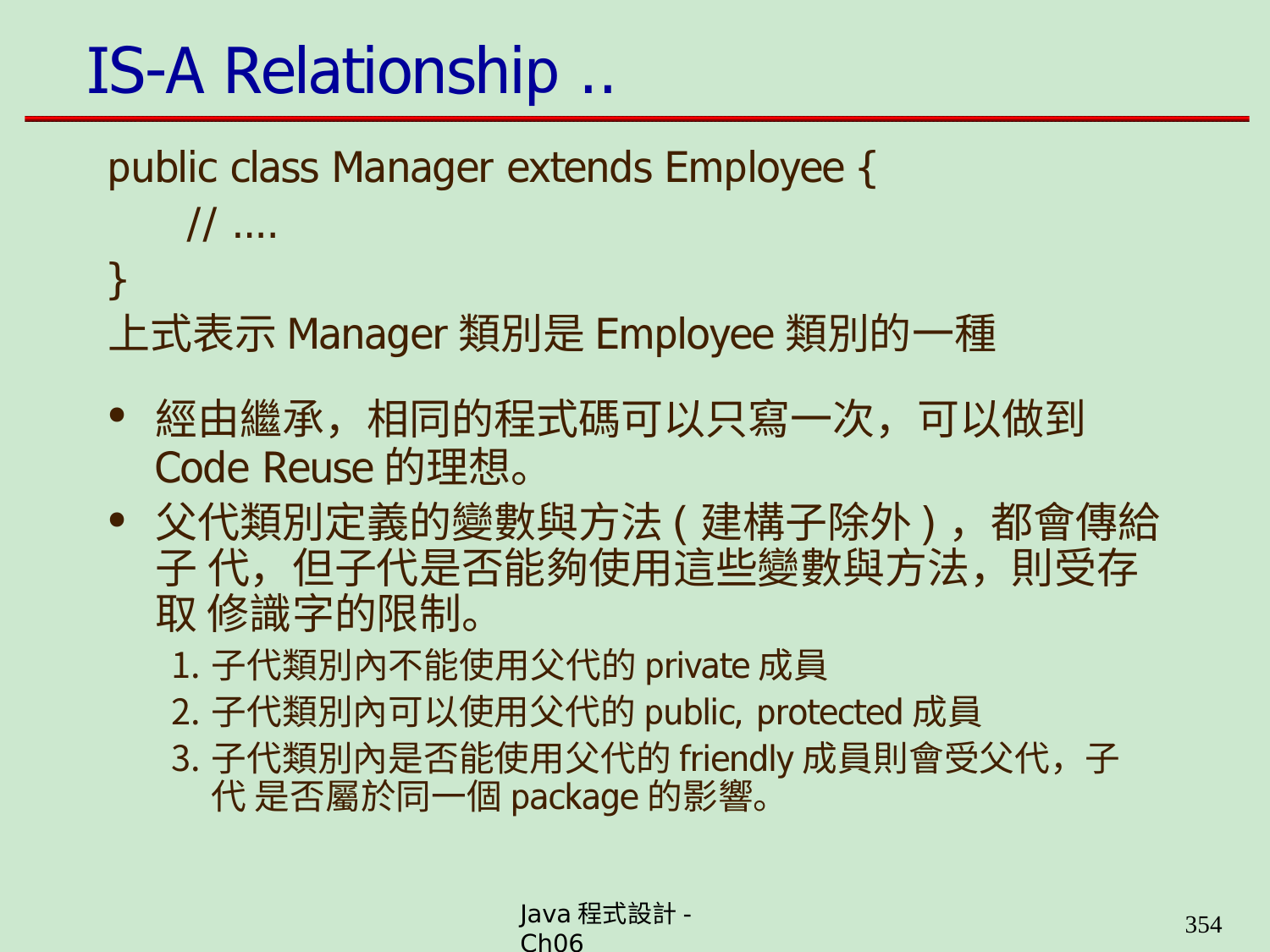

# IS-A Relationship ..
public class Manager extends Employee {
// ….
}
上式表示Manager類別是Employee類別的一種

經由繼承，相同的程式碼可以只寫一次，可以做到
Code Reuse的理想。
父代類別定義的變數與方法(建構子除外)，都會傳給子 代，但子代是否能夠使用這些變數與方法，則受存取 修識字的限制。
子代類別內不能使用父代的private成員
子代類別內可以使用父代的public, protected成員
子代類別內是否能使用父代的friendly成員則會受父代，子代 是否屬於同一個package的影響。
Java程式設計-Ch06
354